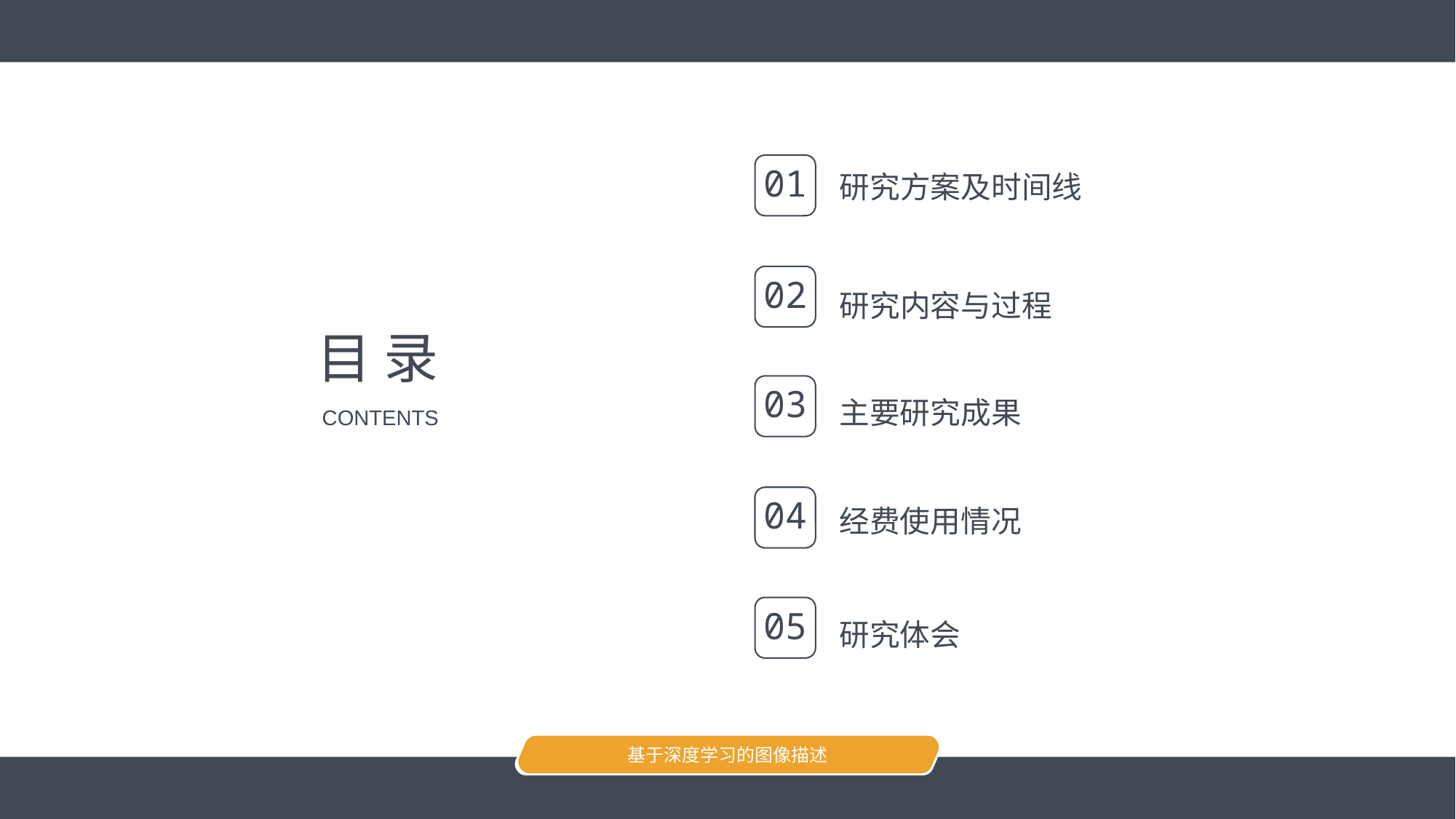

01
研究方案及时间线
研究内容与过程

02
目 录
主要研究成果

03
CONTENTS
经费使用情况
04

研究体会

05
基于深度学习的图像描述